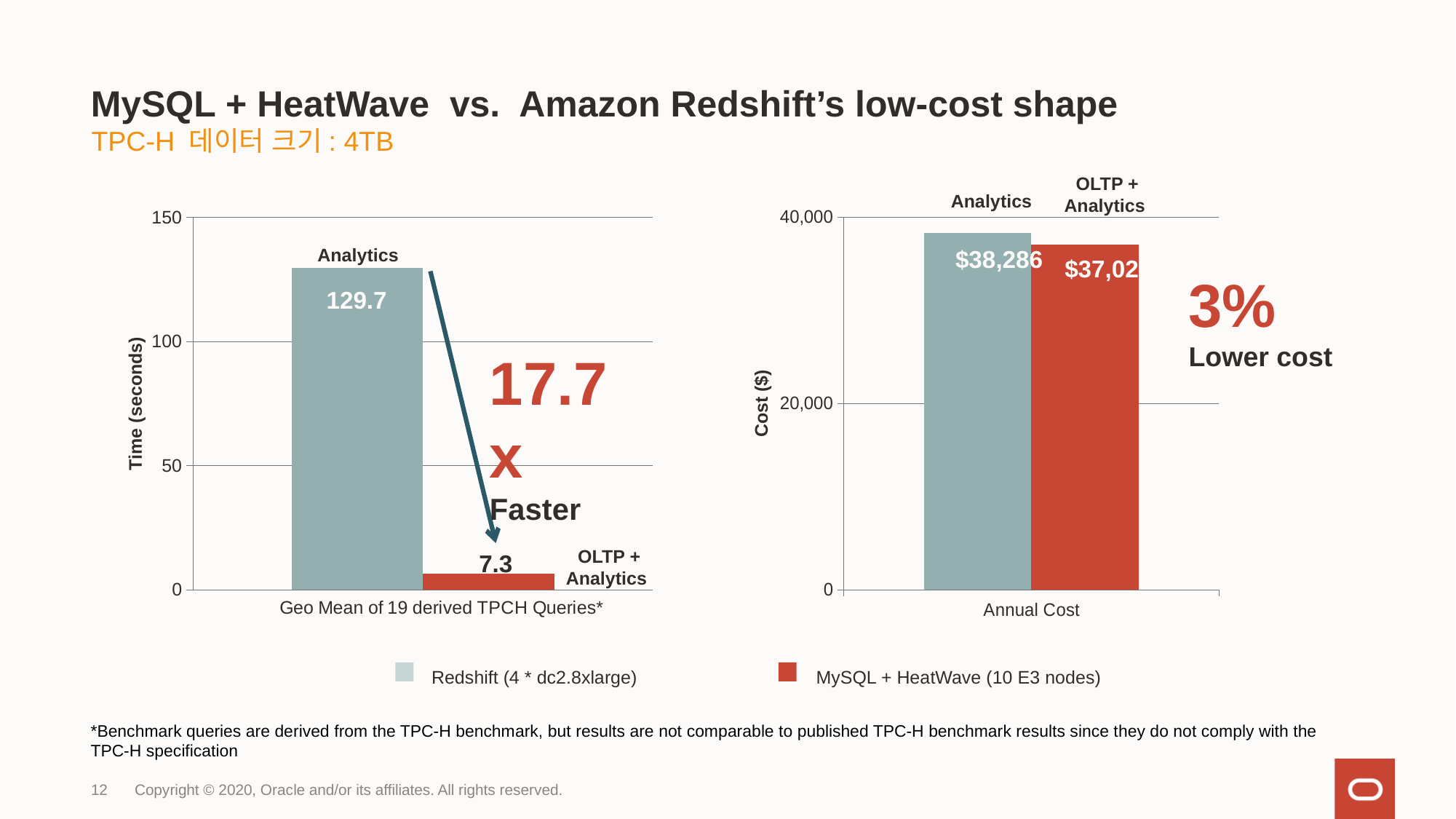

# MySQL + HeatWave  vs.  Amazon Redshift’s low-cost shape
TPC-H 데이터 크기: 4TB

OLTP + Analytics
Analytics

### Chart

| Category | Redshift (4 * dc2.8xLarge) | MySQL Analytics (10 E2 Nodes) |
|---|---|---|
| Annual Cost | 38286.0 | 37022.0 |

### Chart

| Category | Redshift (4 * dc2.8xLarge) | MySQL Analytics (10 E2 Nodes) |
|---|---|---|
| Geometric Mean of TPCH Queries | 129.7 | 6.5 |
Analytics
$38,286
$37,022
3%
Lower cost
129.7
17.7x
Faster
Time (seconds)
Cost ($)
OLTP + Analytics
7.3
Redshift (4 * dc2.8xlarge)
MySQL + HeatWave (10 E3 nodes)

*Benchmark queries are derived from the TPC-H benchmark, but results are not comparable to published TPC-H benchmark results since they do not comply with the TPC-H specification
12
Copyright © 2020, Oracle and/or its affiliates. All rights reserved.